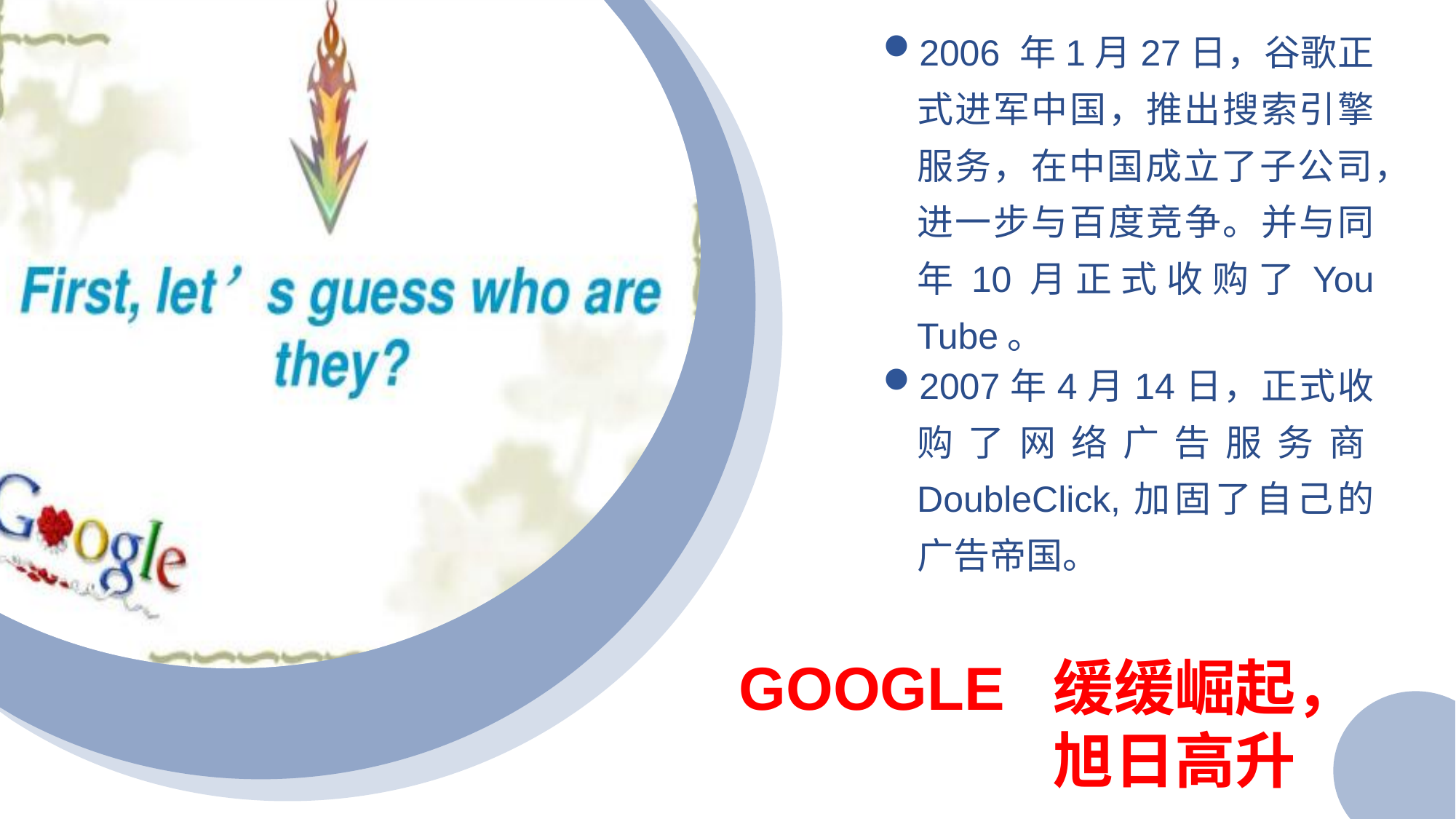

2006 年1月27日，谷歌正式进军中国，推出搜索引擎服务，在中国成立了子公司，进一步与百度竞争。并与同年10月正式收购了You Tube。
2007年4月14日，正式收购了网络广告服务商DoubleClick,加固了自己的广告帝国。
GOOGLE  缓缓崛起，旭日高升